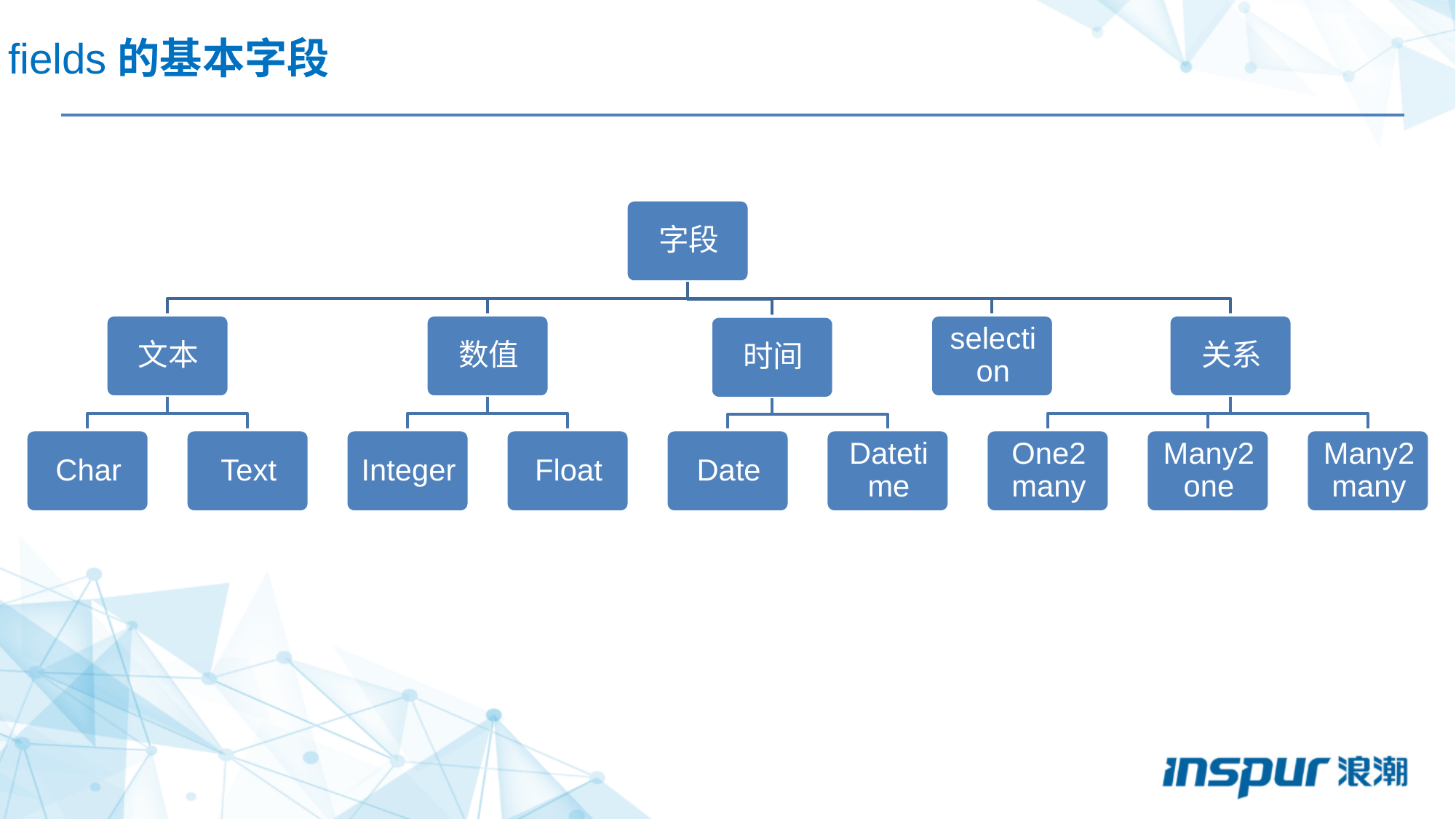

fields的基本字段
字段
文本
Char
Text
数值
Integer
Float
时间
Date
Datetime
selection
关系
One2many
Many2one
Many2many